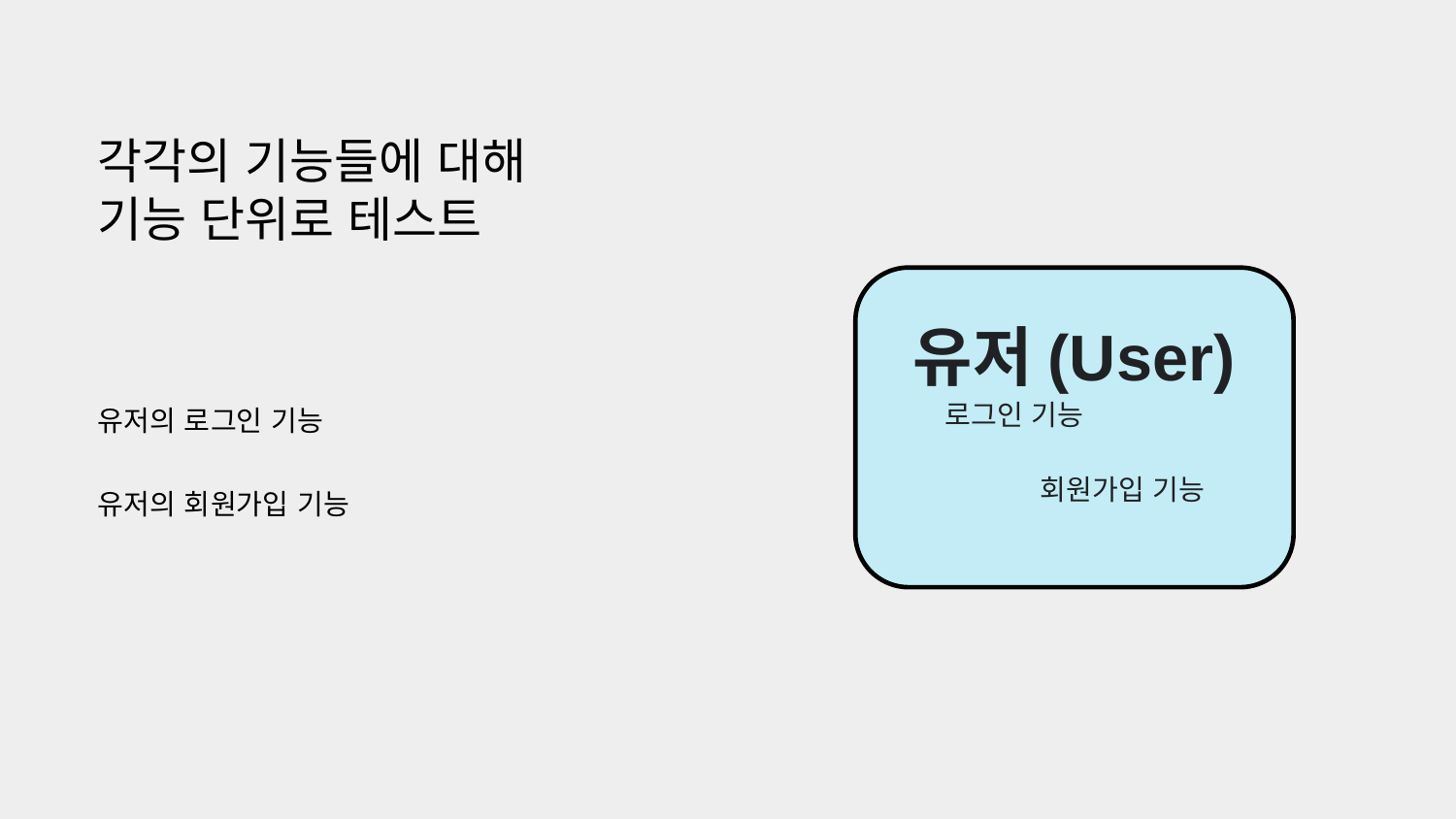

각각의 기능들에 대해 기능 단위로 테스트

유저의 로그인 기능
유저의 회원가입 기능

유저(User)
로그인 기능
회원가입 기능